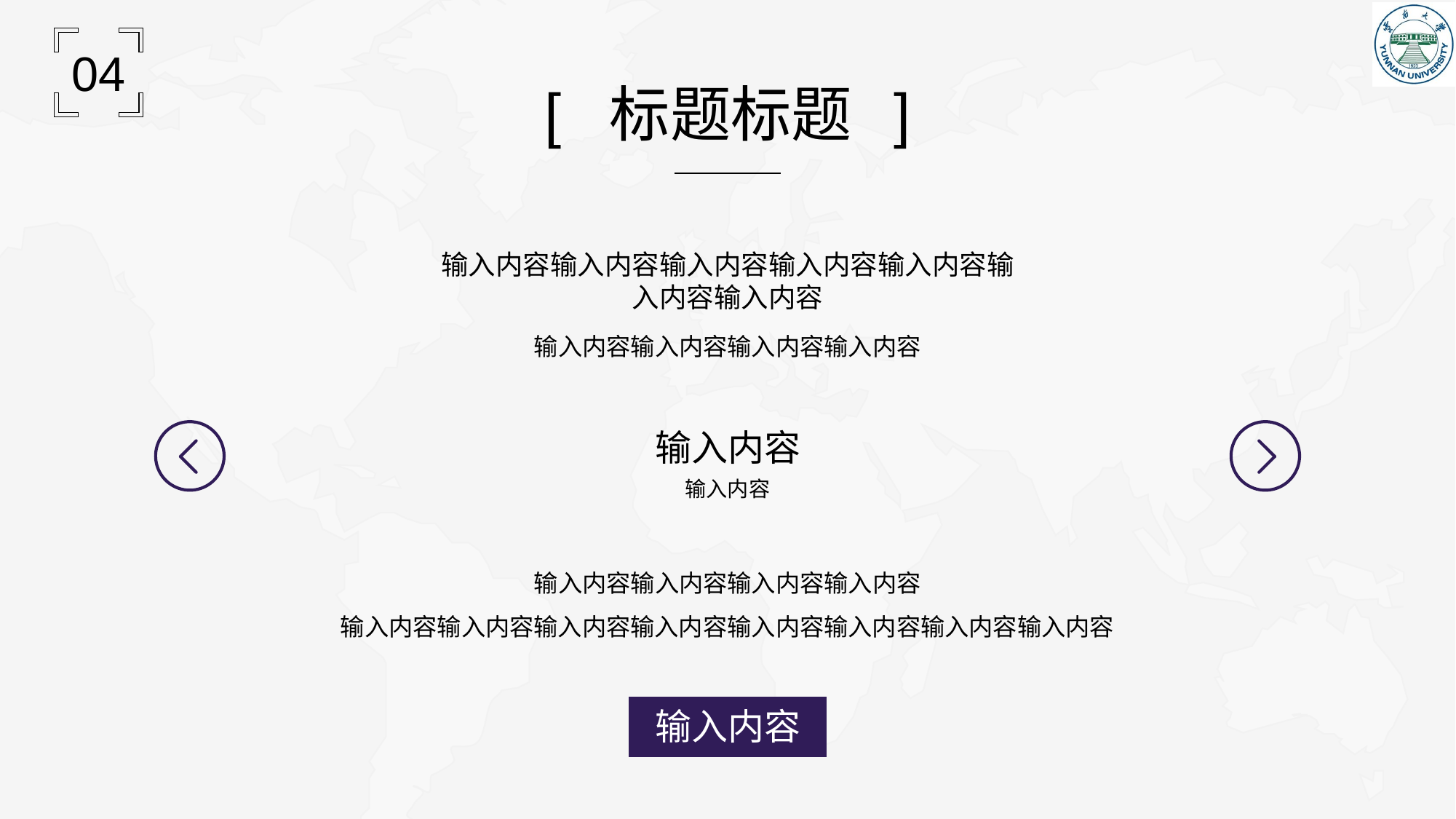

04
[  标题标题  ]
输入内容输入内容输入内容输入内容输入内容输入内容输入内容
输入内容输入内容输入内容输入内容
输入内容
输入内容

输入内容输入内容输入内容输入内容
输入内容输入内容输入内容输入内容输入内容输入内容输入内容输入内容

输入内容